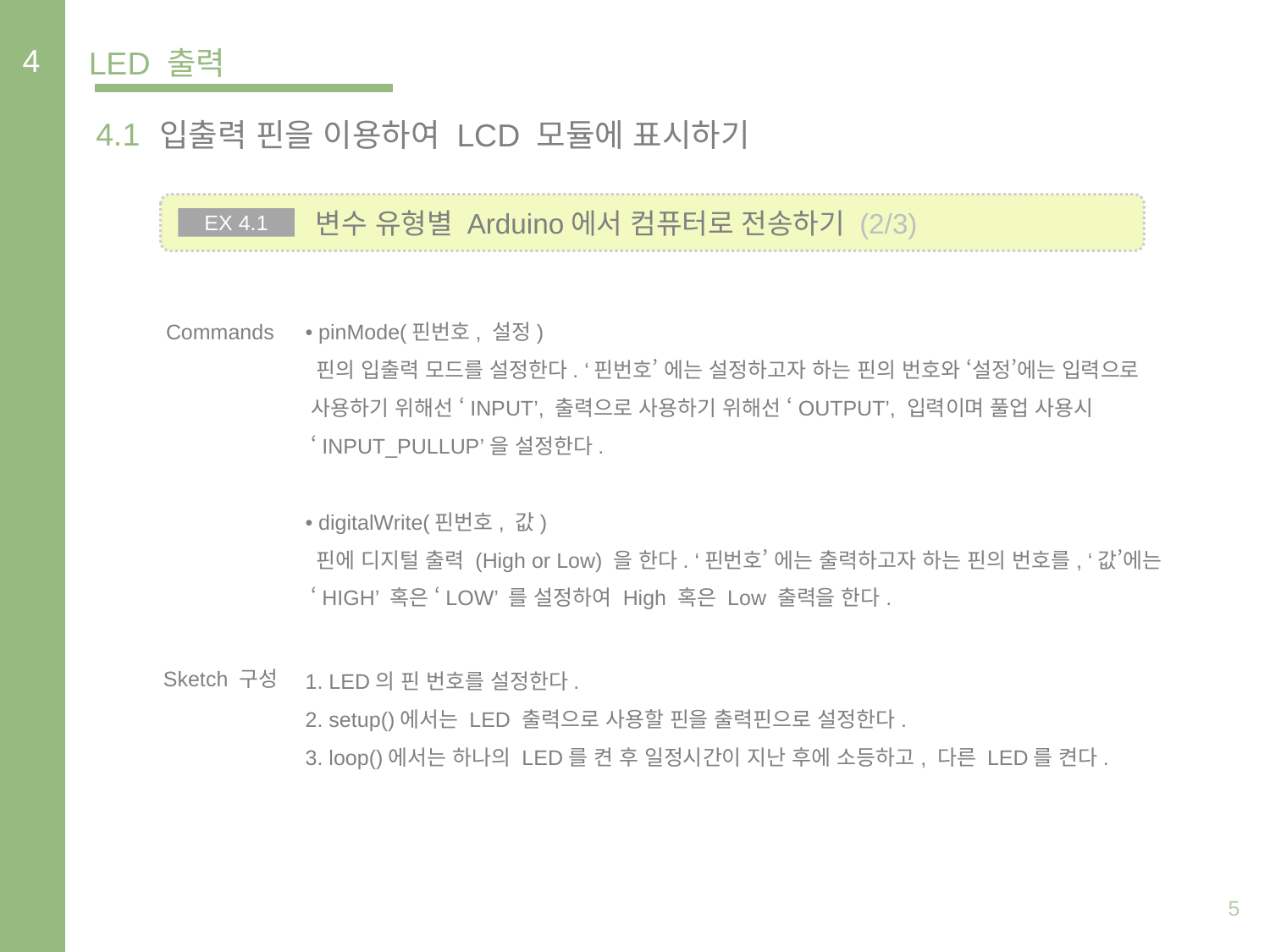

4
LED 출력
4.1
입출력 핀을 이용하여 LCD 모듈에 표시하기
                 변수 유형별 Arduino에서 컴퓨터로 전송하기 (2/3)
EX 4.1
Commands
• pinMode(핀번호, 설정)
 핀의 입출력 모드를 설정한다. ‘핀번호’ 에는 설정하고자 하는 핀의 번호와 ‘설정’에는 입력으로
 사용하기 위해선 ‘INPUT’, 출력으로 사용하기 위해선 ‘OUTPUT’, 입력이며 풀업 사용시
 ‘INPUT_PULLUP’을 설정한다.

• digitalWrite(핀번호, 값)
 핀에 디지털 출력 (High or Low) 을 한다. ‘핀번호’ 에는 출력하고자 하는 핀의 번호를, ‘값’에는
 ‘HIGH’ 혹은 ‘LOW’ 를 설정하여 High 혹은 Low 출력을 한다.
Sketch 구성
1. LED의 핀 번호를 설정한다.
2. setup()에서는 LED 출력으로 사용할 핀을 출력핀으로 설정한다.
3. loop()에서는 하나의 LED를 켠 후 일정시간이 지난 후에 소등하고, 다른 LED를 켠다.
5